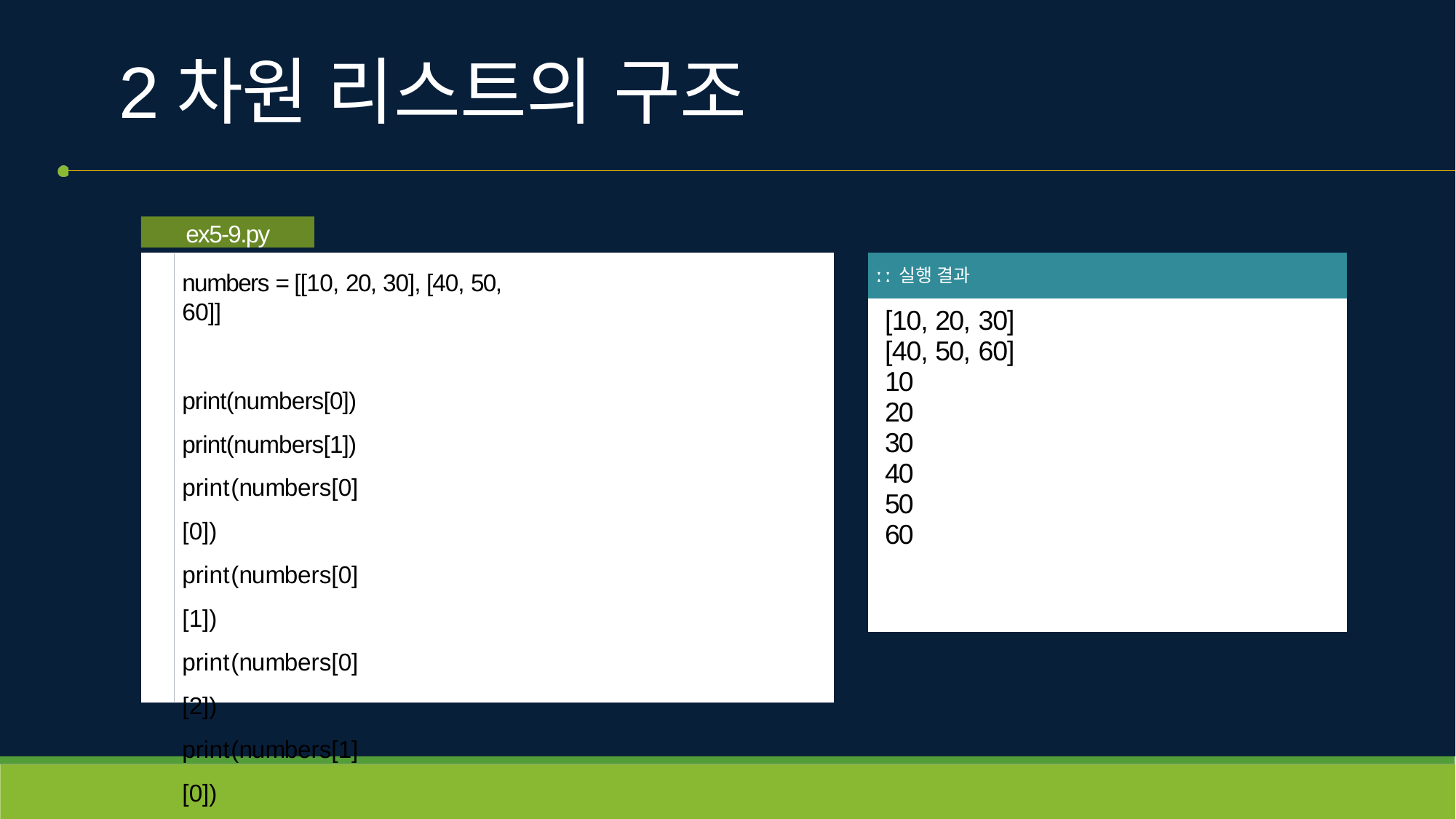

# 2차원 리스트의 구조

ex5-9.py

| ː ː 실행 결과 |
| --- |
| [10, 20, 30] [40, 50, 60] 10 20 30 40 50 60 |

numbers = [[10, 20, 30], [40, 50, 60]]

print(numbers[0])  print(numbers[1])  print(numbers[0][0])  print(numbers[0][1])  print(numbers[0][2])  print(numbers[1][0])  print(numbers[1][1])  print(numbers[1][2])